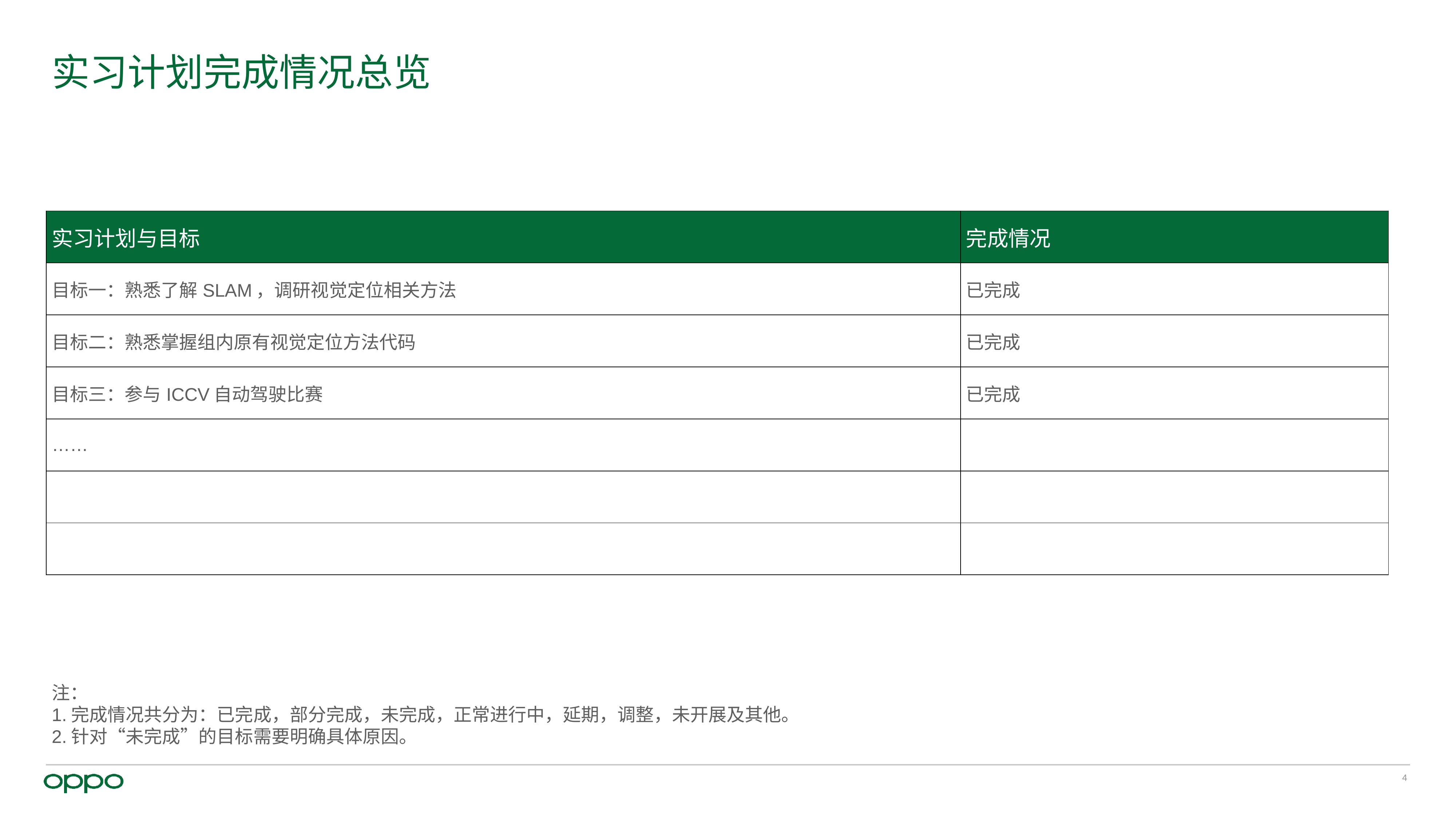

# 实习计划完成情况总览
| 实习计划与目标 | 完成情况 |
| --- | --- |
| 目标一：熟悉了解SLAM，调研视觉定位相关方法 | 已完成 |
| 目标二：熟悉掌握组内原有视觉定位方法代码 | 已完成 |
| 目标三：参与ICCV自动驾驶比赛 | 已完成 |
| …… |  |
|  |  |
|  |  |
注：
1.完成情况共分为：已完成，部分完成，未完成，正常进行中，延期，调整，未开展及其他。
2.针对“未完成”的目标需要明确具体原因。